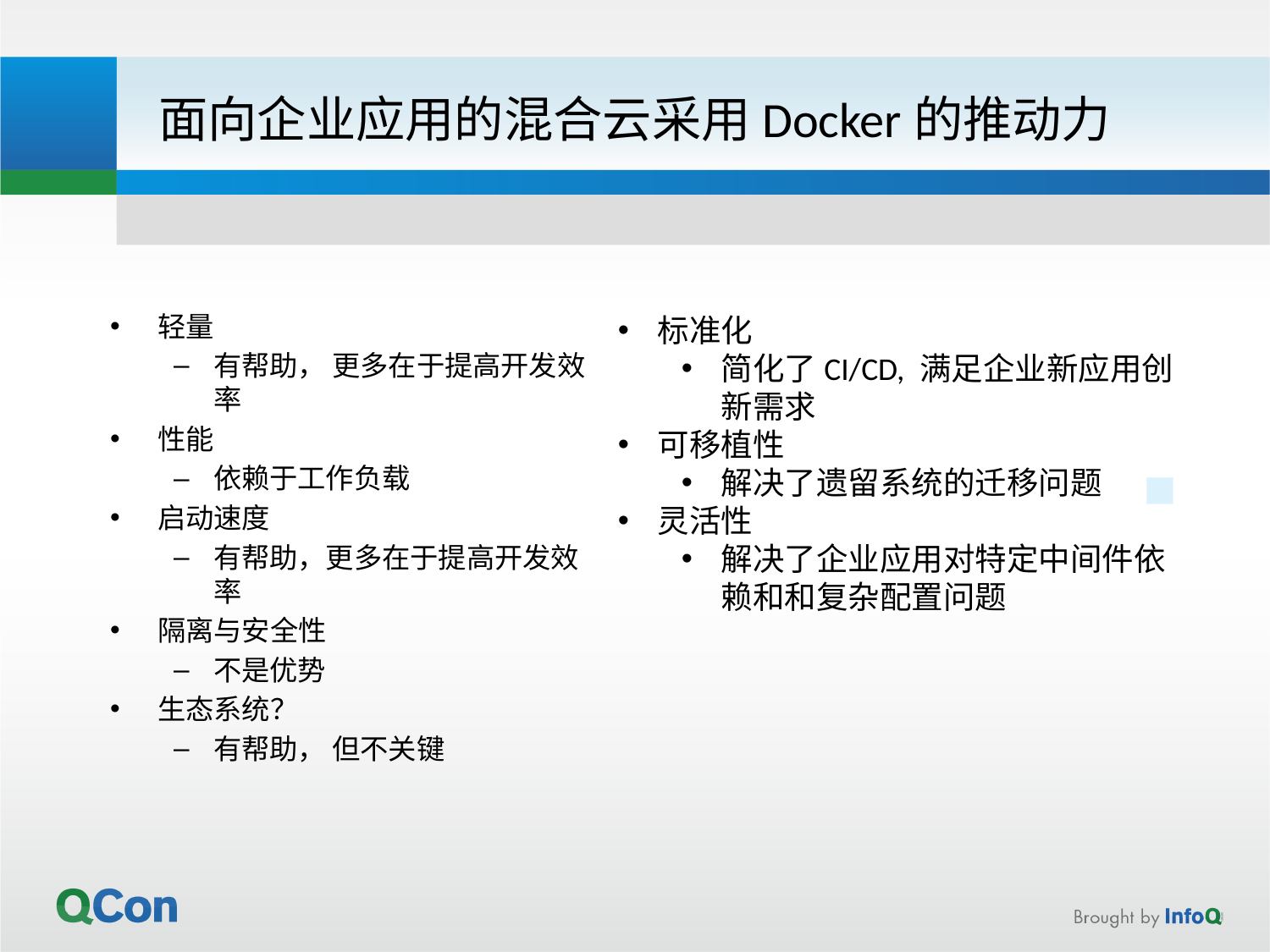

# 面向企业应用的混合云采用Docker的推动力
轻量
有帮助， 更多在于提高开发效率
性能
依赖于工作负载
启动速度
有帮助，更多在于提高开发效率
隔离与安全性
不是优势
生态系统？
有帮助， 但不关键

标准化
简化了CI/CD, 满足企业新应用创新需求
可移植性
解决了遗留系统的迁移问题
灵活性
解决了企业应用对特定中间件依赖和和复杂配置问题